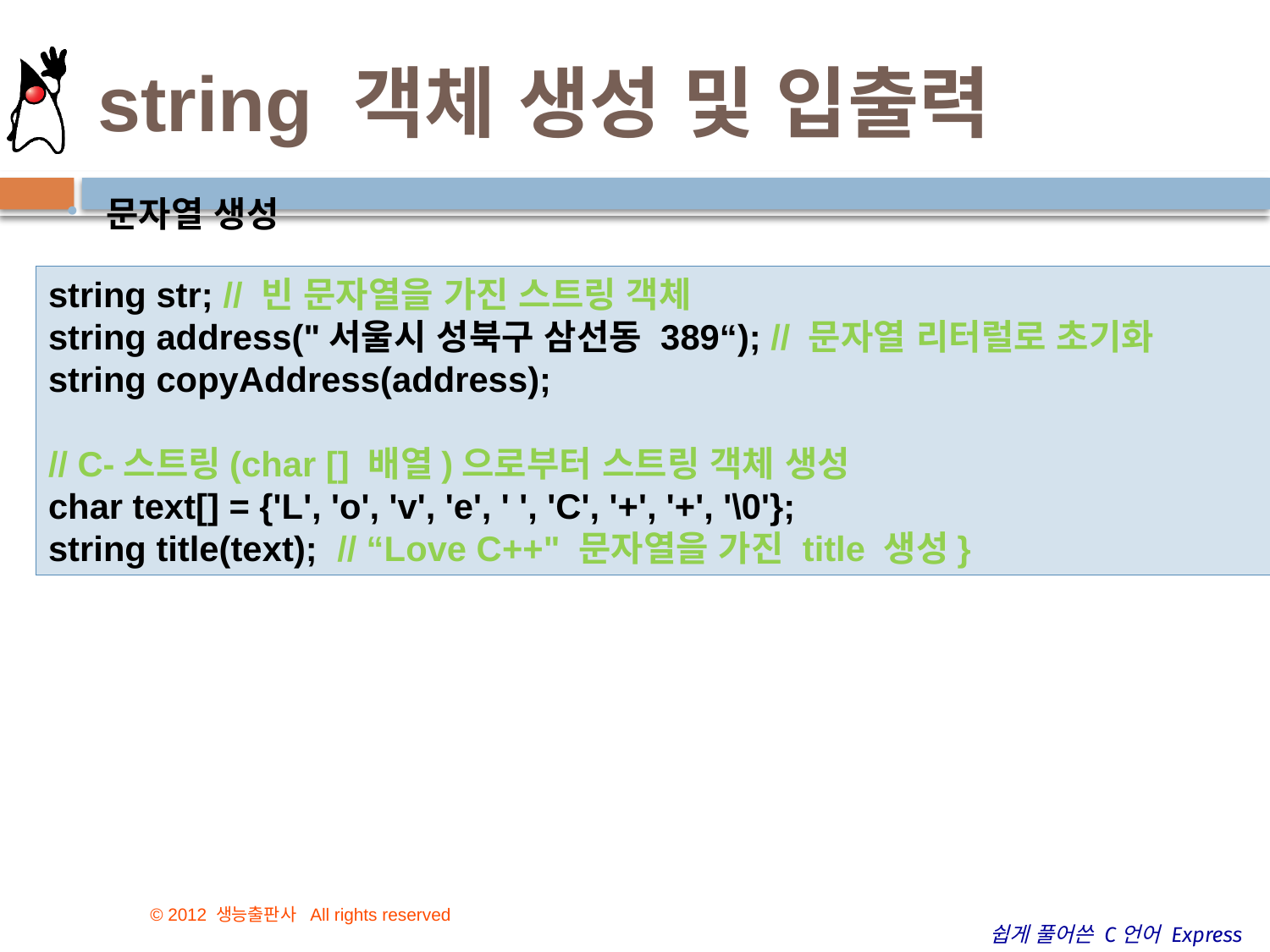

# string 객체 생성 및 입출력

문자열 생성

string str; // 빈 문자열을 가진 스트링 객체
string address("서울시 성북구 삼선동 389“); // 문자열 리터럴로 초기화
string copyAddress(address);

// C-스트링(char [] 배열)으로부터 스트링 객체 생성
char text[] = {'L', 'o', 'v', 'e', ' ', 'C', '+', '+', '\0'};
string title(text);  // “Love C++" 문자열을 가진 title 생성}